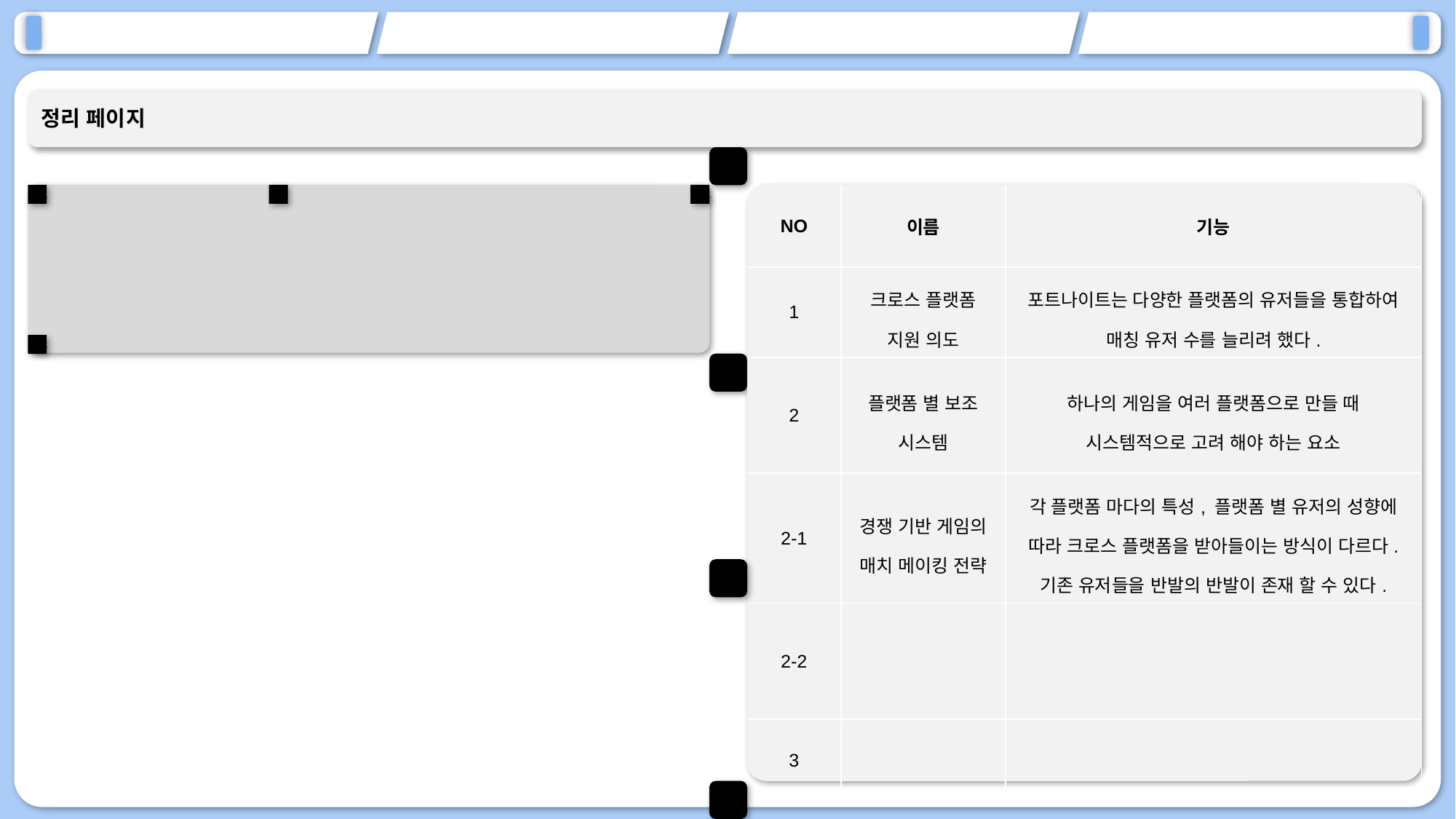

정리 페이지
ㄴ
| NO | 이름 | 기능 |
| --- | --- | --- |
| 1 | 크로스 플랫폼 지원 의도 | 포트나이트는 다양한 플랫폼의 유저들을 통합하여 매칭 유저 수를 늘리려 했다. |
| 2 | 플랫폼 별 보조 시스템 | 하나의 게임을 여러 플랫폼으로 만들 때 시스템적으로 고려 해야 하는 요소 |
| 2-1 | 경쟁 기반 게임의 매치 메이킹 전략 | 각 플랫폼 마다의 특성, 플랫폼 별 유저의 성향에 따라 크로스 플랫폼을 받아들이는 방식이 다르다. 기존 유저들을 반발의 반발이 존재 할 수 있다. |
| 2-2 |  |  |
| 3 |  |  |

ㄴ
ㄴ
ㄴ

ㄴ
ㄴ
ㄴ
ㄴ